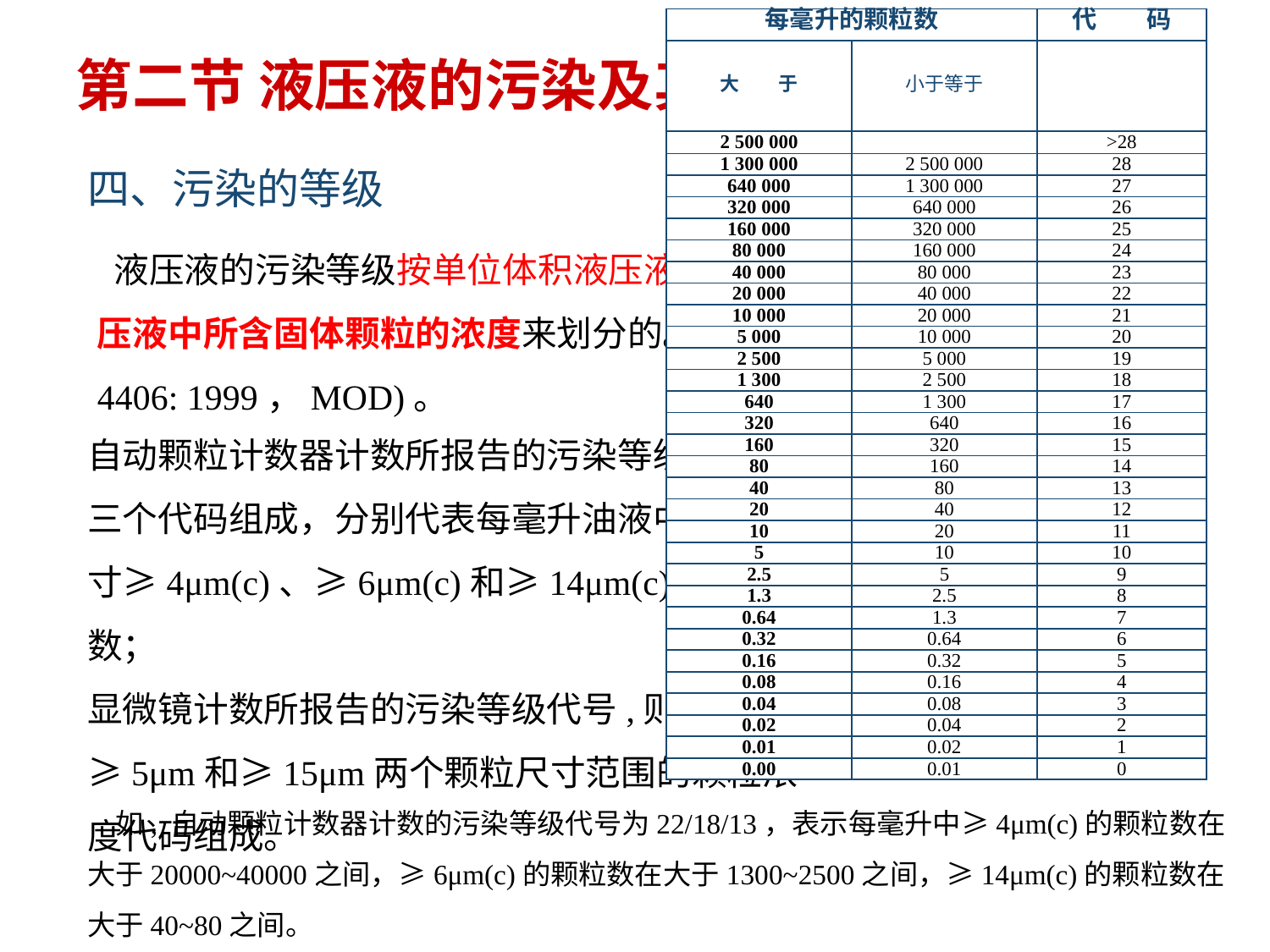

| 每毫升的颗粒数 |  | 代　　码 |
| --- | --- | --- |
| 大　　于 | 小于等于 |  |
| 2 500 000 |  | >28 |
| 1 300 000 | 2 500 000 | 28 |
| 640 000 | 1 300 000 | 27 |
| 320 000 | 640 000 | 26 |
| 160 000 | 320 000 | 25 |
| 80 000 | 160 000 | 24 |
| 40 000 | 80 000 | 23 |
| 20 000 | 40 000 | 22 |
| 10 000 | 20 000 | 21 |
| 5 000 | 10 000 | 20 |
| 2 500 | 5 000 | 19 |
| 1 300 | 2 500 | 18 |
| 640 | 1 300 | 17 |
| 320 | 640 | 16 |
| 160 | 320 | 15 |
| 80 | 160 | 14 |
| 40 | 80 | 13 |
| 20 | 40 | 12 |
| 10 | 20 | 11 |
| 5 | 10 | 10 |
| 2.5 | 5 | 9 |
| 1.3 | 2.5 | 8 |
| 0.64 | 1.3 | 7 |
| 0.32 | 0.64 | 6 |
| 0.16 | 0.32 | 5 |
| 0.08 | 0.16 | 4 |
| 0.04 | 0.08 | 3 |
| 0.02 | 0.04 | 2 |
| 0.01 | 0.02 | 1 |
| 0.00 | 0.01 | 0 |
第二节 液压液的污染及其控制
四、污染的等级
 液压液的污染等级按单位体积液压液中固体颗粒污染物的含量，即液压液中所含固体颗粒的浓度来划分的。GB/T 14039—2002 ，(ISO 4406: 1999，MOD)。
自动颗粒计数器计数所报告的污染等级代号由三个代码组成，分别代表每毫升油液中颗粒尺寸≥4μm(c)、≥6μm(c)和≥14μm(c)的颗粒数；
显微镜计数所报告的污染等级代号,则由≥5μm和≥15μm两个颗粒尺寸范围的颗粒浓度代码组成。
如, 自动颗粒计数器计数的污染等级代号为22/18/13，表示每毫升中≥4μm(c)的颗粒数在大于20000~40000之间，≥6μm(c)的颗粒数在大于1300~2500之间，≥14μm(c)的颗粒数在大于40~80之间。
11